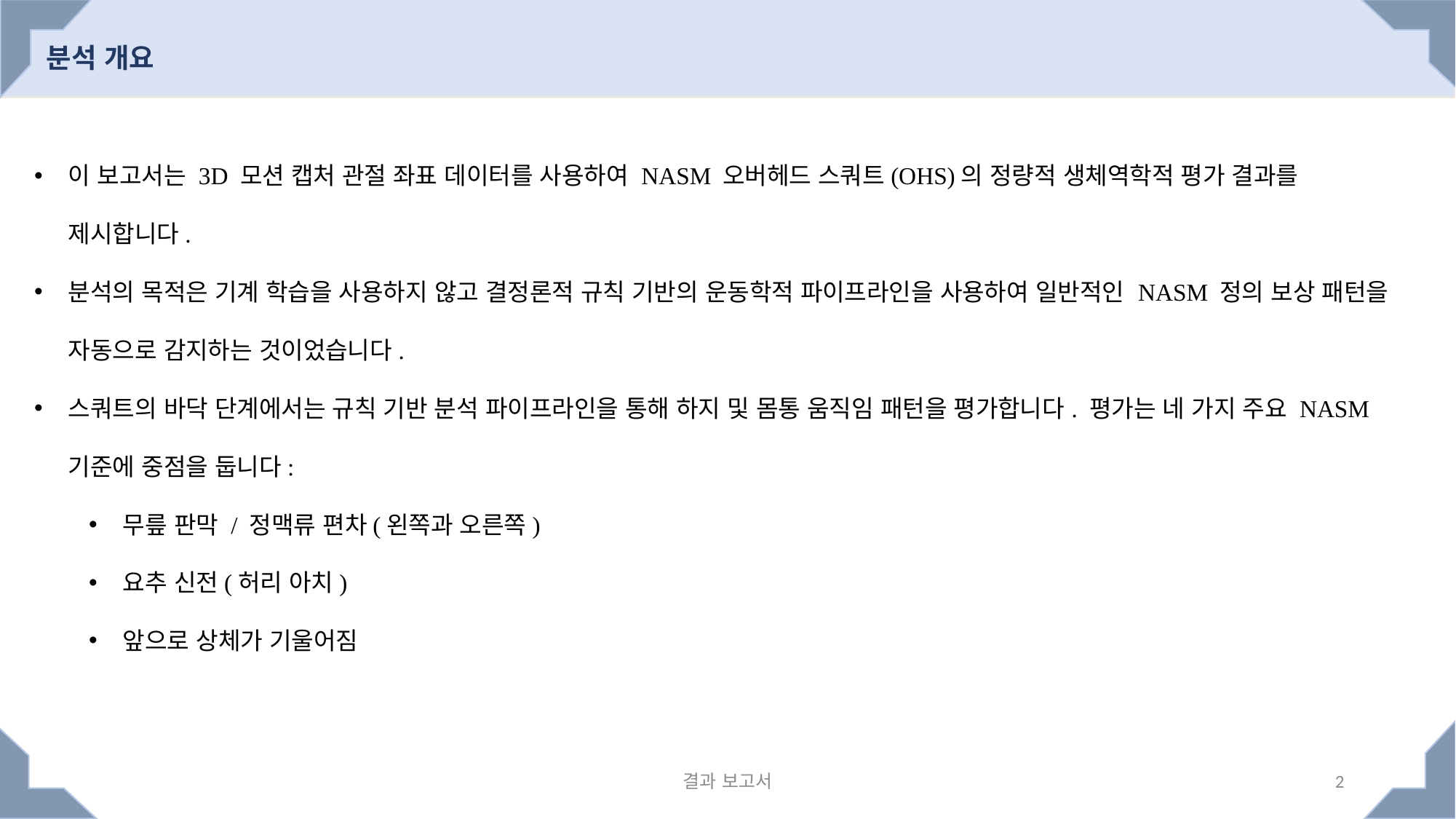

분석 개요
이 보고서는 3D 모션 캡처 관절 좌표 데이터를 사용하여 NASM 오버헤드 스쿼트(OHS)의 정량적 생체역학적 평가 결과를 제시합니다.
분석의 목적은 기계 학습을 사용하지 않고 결정론적 규칙 기반의 운동학적 파이프라인을 사용하여 일반적인 NASM 정의 보상 패턴을 자동으로 감지하는 것이었습니다.
스쿼트의 바닥 단계에서는 규칙 기반 분석 파이프라인을 통해 하지 및 몸통 움직임 패턴을 평가합니다. 평가는 네 가지 주요 NASM 기준에 중점을 둡니다:
무릎 판막 / 정맥류 편차(왼쪽과 오른쪽)
요추 신전(허리 아치)
앞으로 상체가 기울어짐

결과 보고서
2